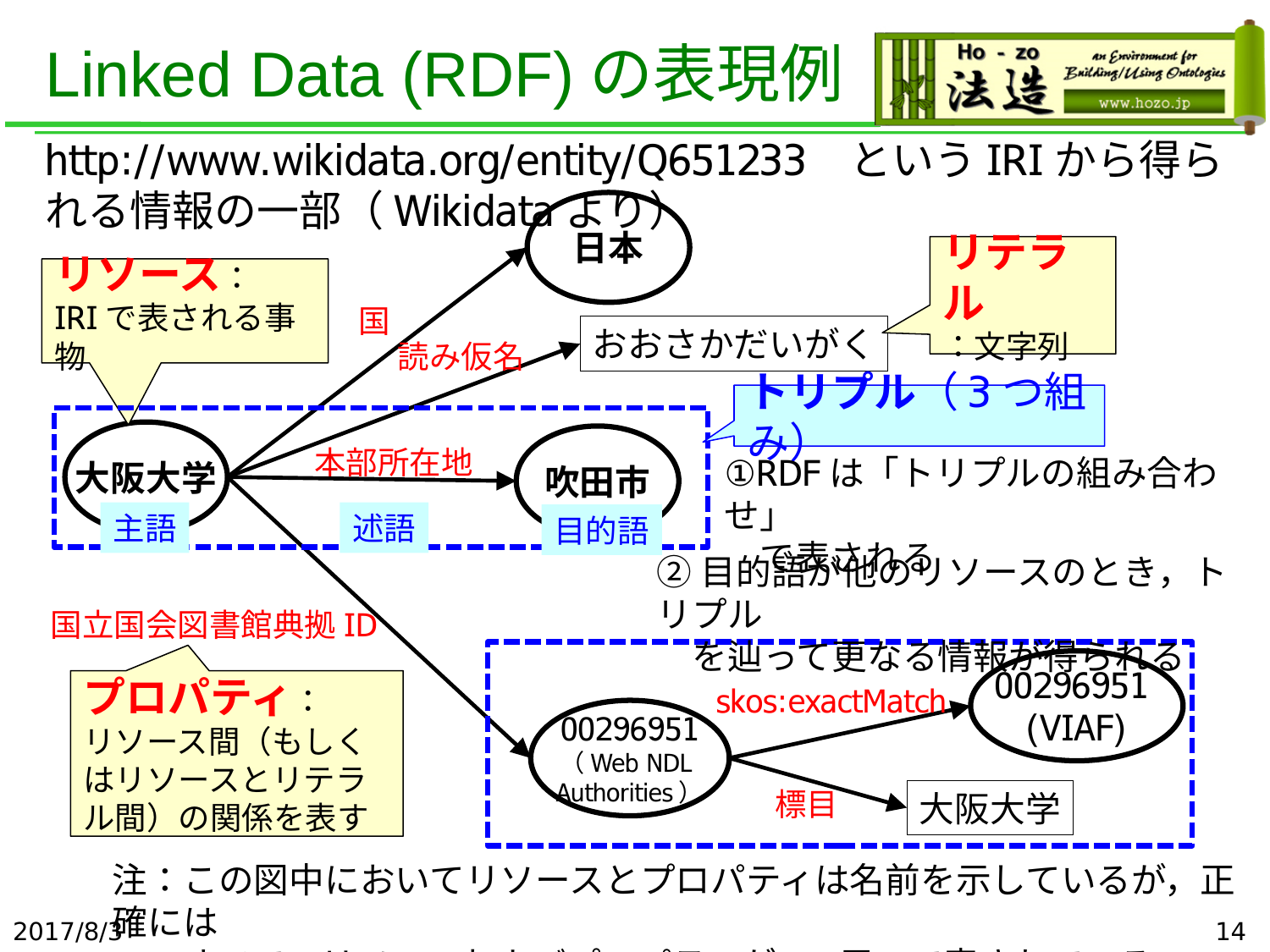

# Linked Data (RDF)の表現例
http://www.wikidata.org/entity/Q651233　というIRIから得られる情報の一部（Wikidataより）
日本
リテラル
：文字列
リソース：
IRIで表される事物
国
おおさかだいがく
読み仮名
トリプル（3つ組み）

大阪大学
吹田市
本部所在地
①RDFは「トリプルの組み合わせ」
　で表される
主語
述語
目的語
②目的語が他のリソースのとき，トリプル
　を辿って更なる情報が得られる
国立国会図書館典拠ID

00296951
(VIAF)
プロパティ：
リソース間（もしくはリソースとリテラル間）の関係を表す
skos:exactMatch
00296951
（Web NDL
Authorities）
標目
大阪大学
注：この図中においてリソースとプロパティは名前を示しているが，正確には
　　すべてのリソースおよびプロパティがIRI用いて表されている．
2017/8/3
14